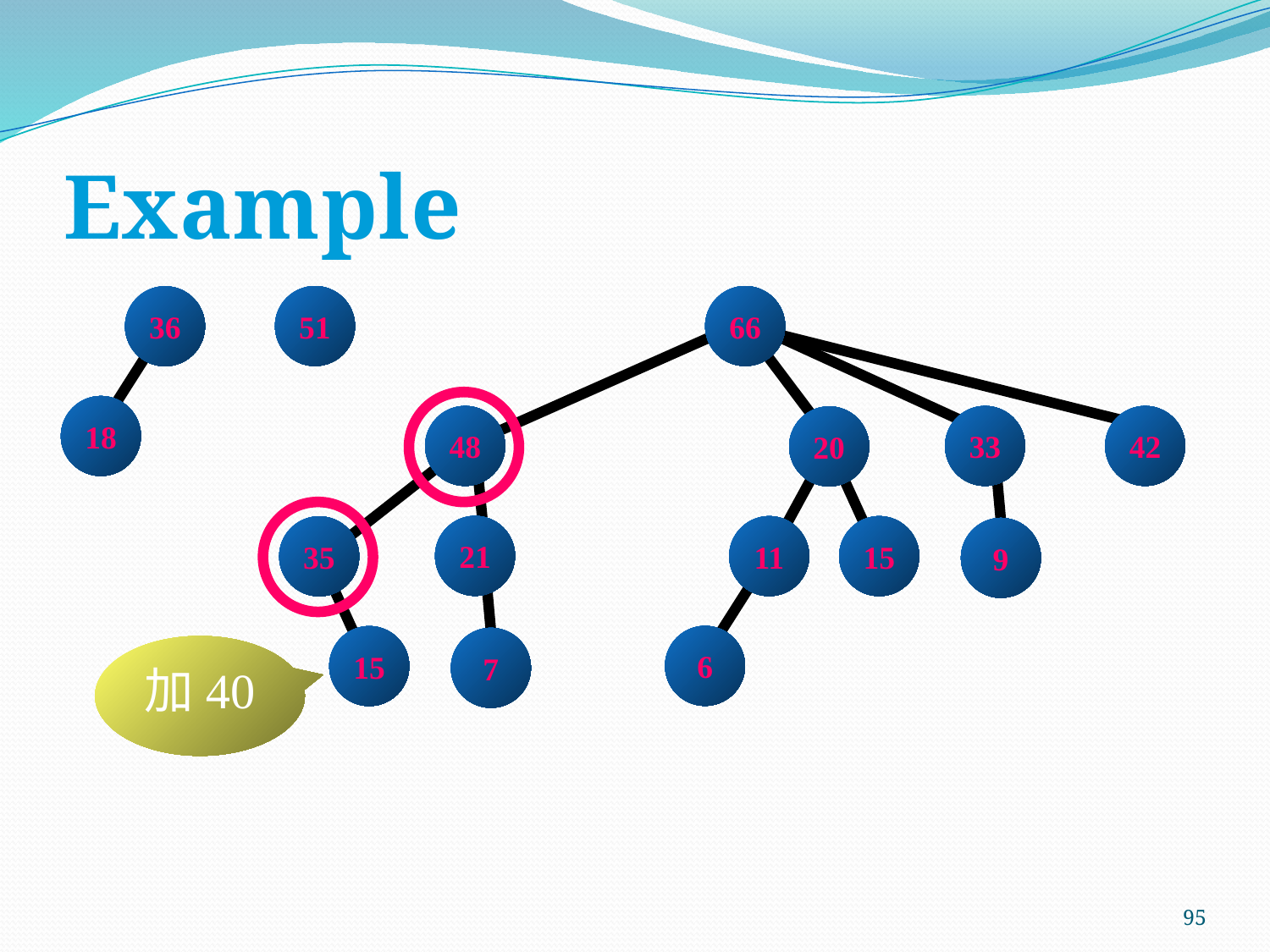

# Example
51
66
36

18
48
33
42
20

21
11
15
35
9

6
15
7
加40
95